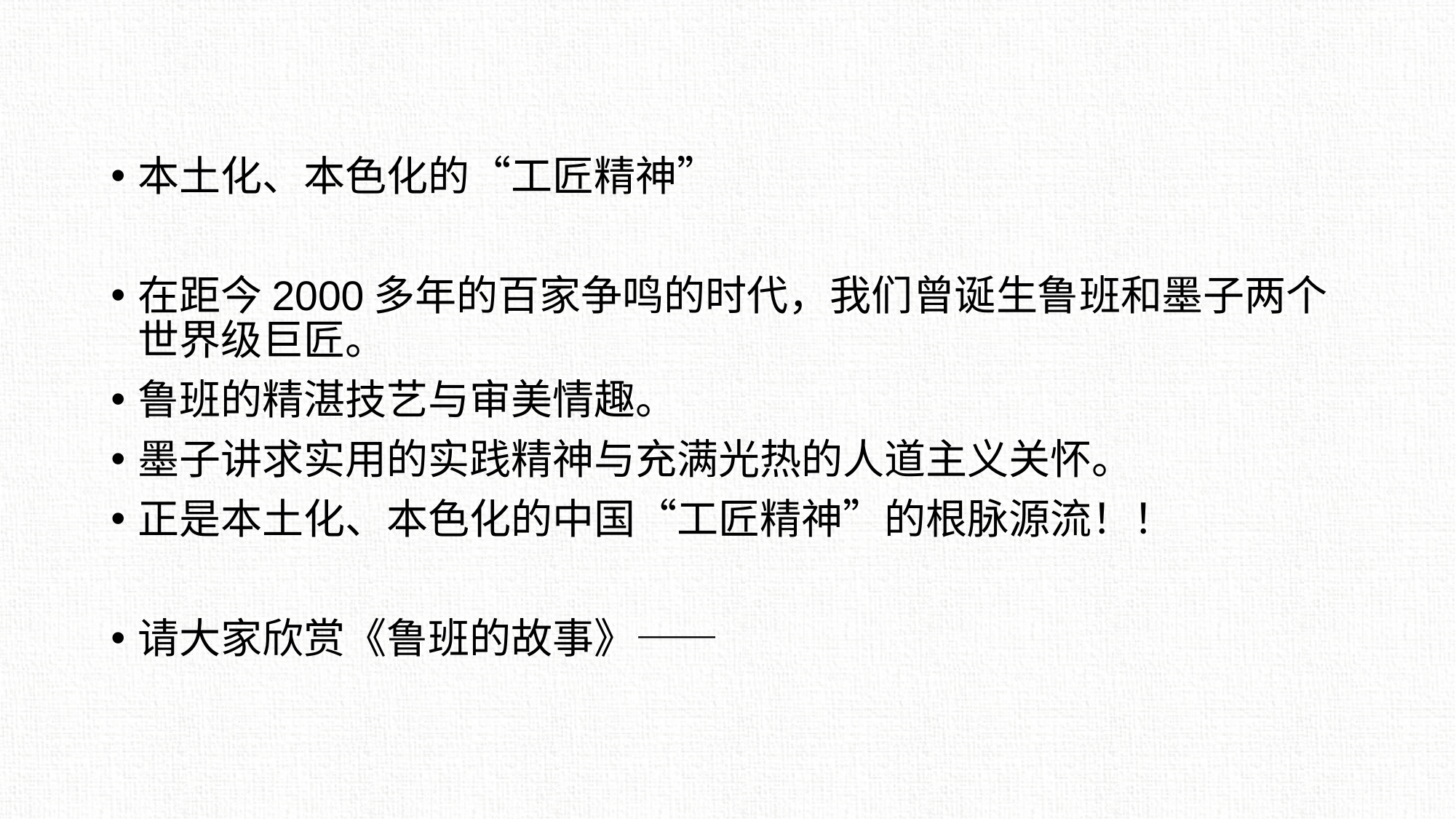

本土化、本色化的“工匠精神”

在距今2000多年的百家争鸣的时代，我们曾诞生鲁班和墨子两个世界级巨匠。
鲁班的精湛技艺与审美情趣。
墨子讲求实用的实践精神与充满光热的人道主义关怀。
正是本土化、本色化的中国“工匠精神”的根脉源流！！

请大家欣赏《鲁班的故事》——